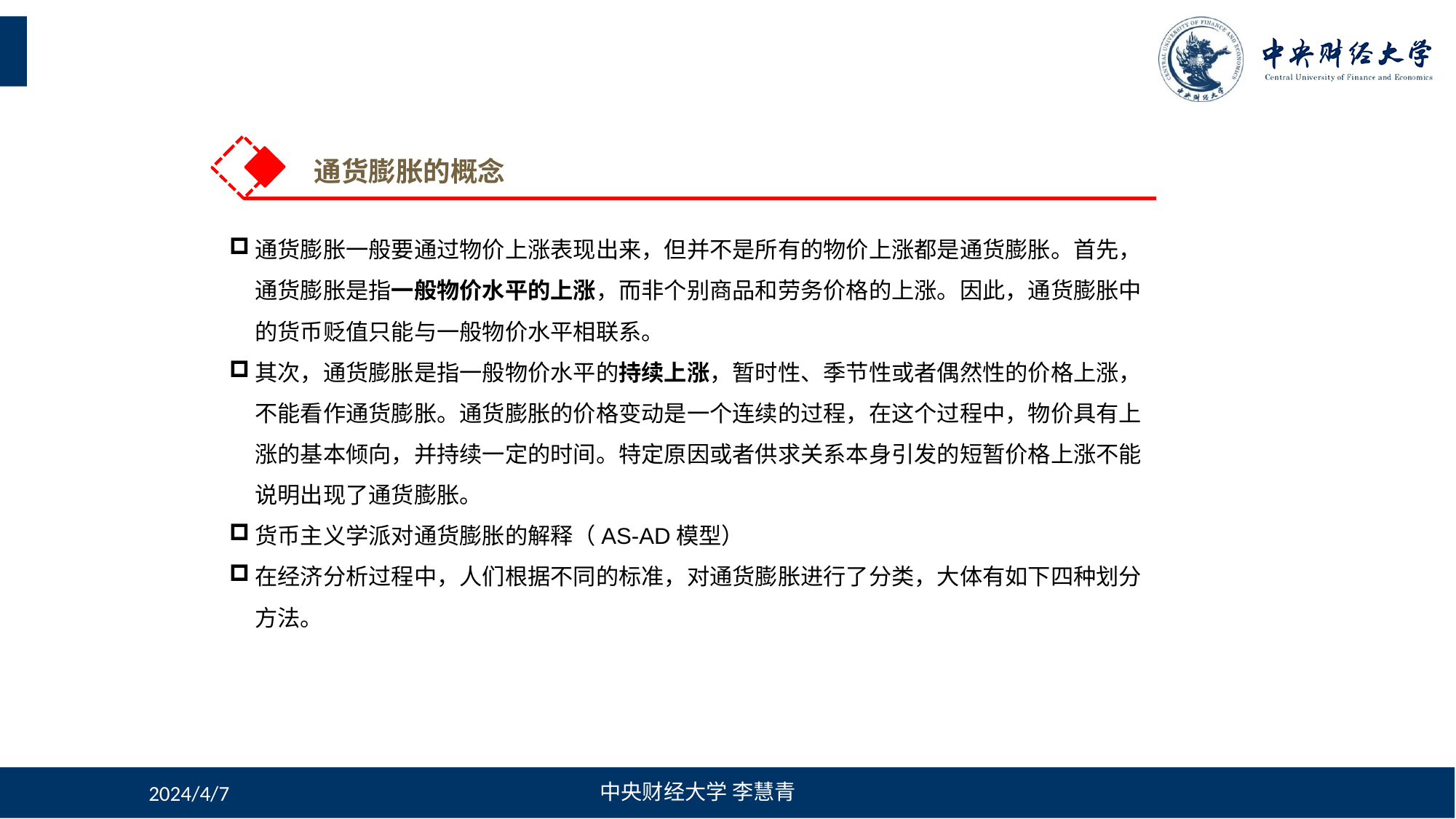

通货膨胀的概念
通货膨胀一般要通过物价上涨表现出来，但并不是所有的物价上涨都是通货膨胀。首先，通货膨胀是指一般物价水平的上涨，而非个别商品和劳务价格的上涨。因此，通货膨胀中的货币贬值只能与一般物价水平相联系。
其次，通货膨胀是指一般物价水平的持续上涨，暂时性、季节性或者偶然性的价格上涨，不能看作通货膨胀。通货膨胀的价格变动是一个连续的过程，在这个过程中，物价具有上涨的基本倾向，并持续一定的时间。特定原因或者供求关系本身引发的短暂价格上涨不能说明出现了通货膨胀。
货币主义学派对通货膨胀的解释（AS-AD模型）
在经济分析过程中，人们根据不同的标准，对通货膨胀进行了分类，大体有如下四种划分方法。